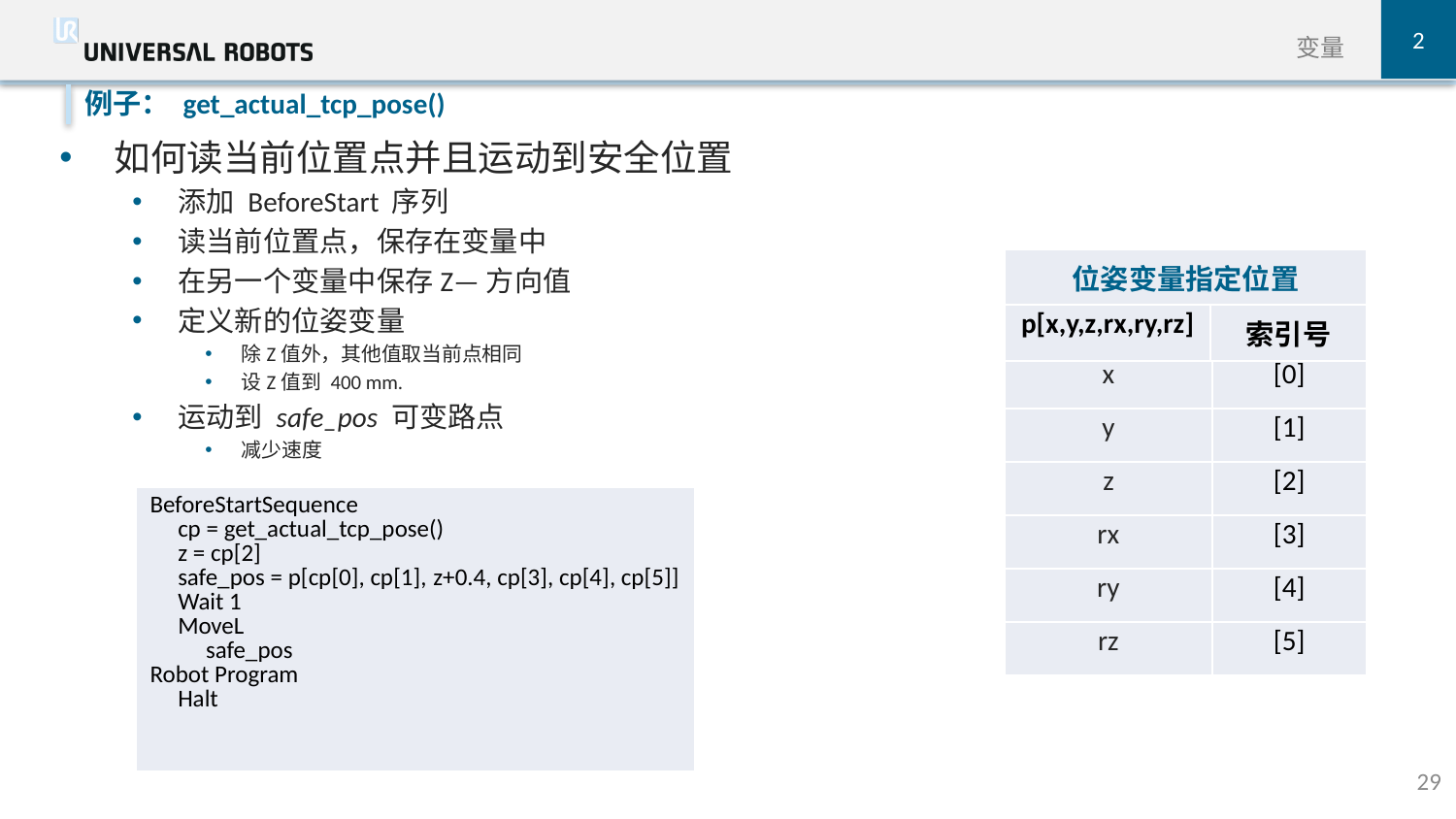

2
变量

如何读当前位置点并且运动到安全位置
添加 BeforeStart 序列
读当前位置点，保存在变量中
在另一个变量中保存Z—方向值
定义新的位姿变量
除Z值外，其他值取当前点相同
设Z值到 400 mm.
运动到 safe_pos 可变路点
减少速度

例子： get_actual_tcp_pose()

| 位姿变量指定位置 |  |
| --- | --- |
| p[x,y,z,rx,ry,rz] | 索引号 |
| x | [0] |
| --- | --- |
| y | [1] |
| z | [2] |
| rx | [3] |
| ry | [4] |
| rz | [5] |
| BeforeStartSequence cp = get\_actual\_tcp\_pose() z = cp[2] safe\_pos = p[cp[0], cp[1], z+0.4, cp[3], cp[4], cp[5]] Wait 1 MoveL safe\_pos Robot Program Halt |
| --- |
29